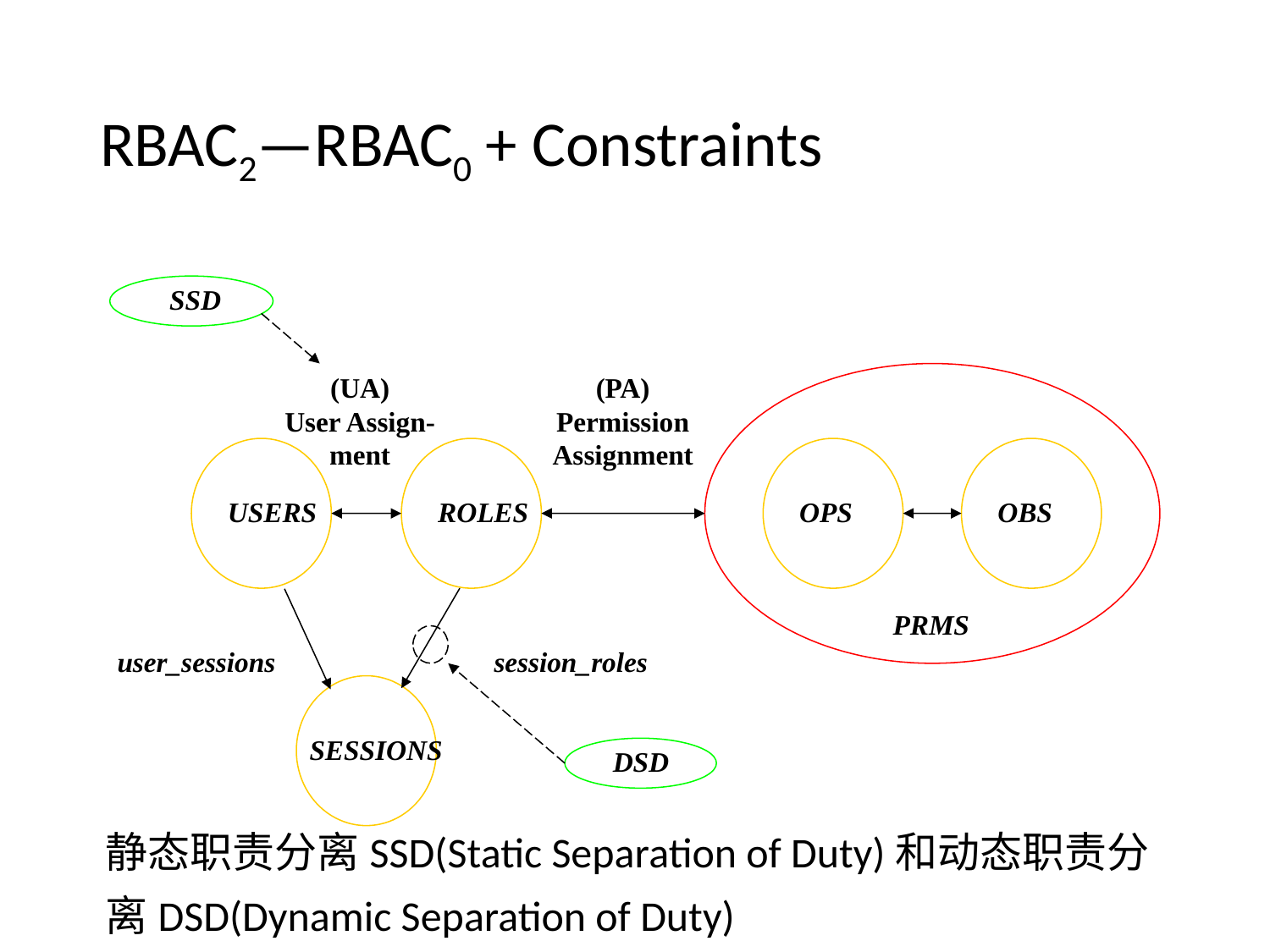

# RBAC2—RBAC0 + Constraints

SSD

(UA)
User Assign-
ment
(PA)
Permission
Assignment
USERS
ROLES
OPS
OBS

PRMS

user_sessions
session_roles

SESSIONS

DSD
静态职责分离SSD(Static Separation of Duty)和动态职责分离DSD(Dynamic Separation of Duty)